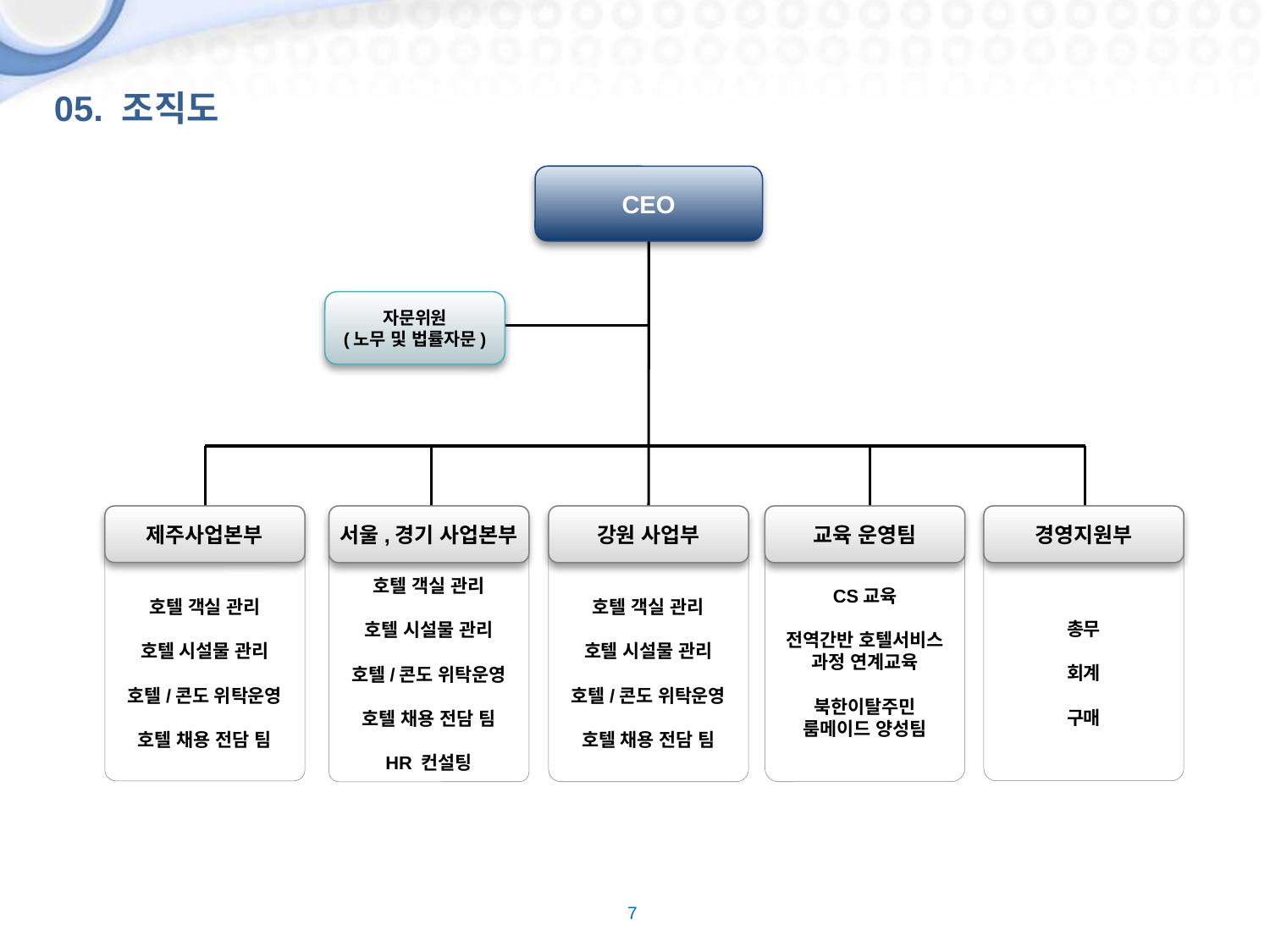

05. 조직도
CEO
자문위원
(노무 및 법률자문)
제주사업본부
호텔 객실 관리
호텔 시설물 관리
호텔/콘도 위탁운영
호텔 채용 전담 팀
서울,경기 사업본부
호텔 객실 관리
호텔 시설물 관리
호텔/콘도 위탁운영
호텔 채용 전담 팀
HR 컨설팅
강원 사업부
호텔 객실 관리
호텔 시설물 관리
호텔/콘도 위탁운영
호텔 채용 전담 팀
교육 운영팀
CS교육

전역간반 호텔서비스
과정 연계교육

북한이탈주민
룸메이드 양성팀
경영지원부
총무
회계
구매

7